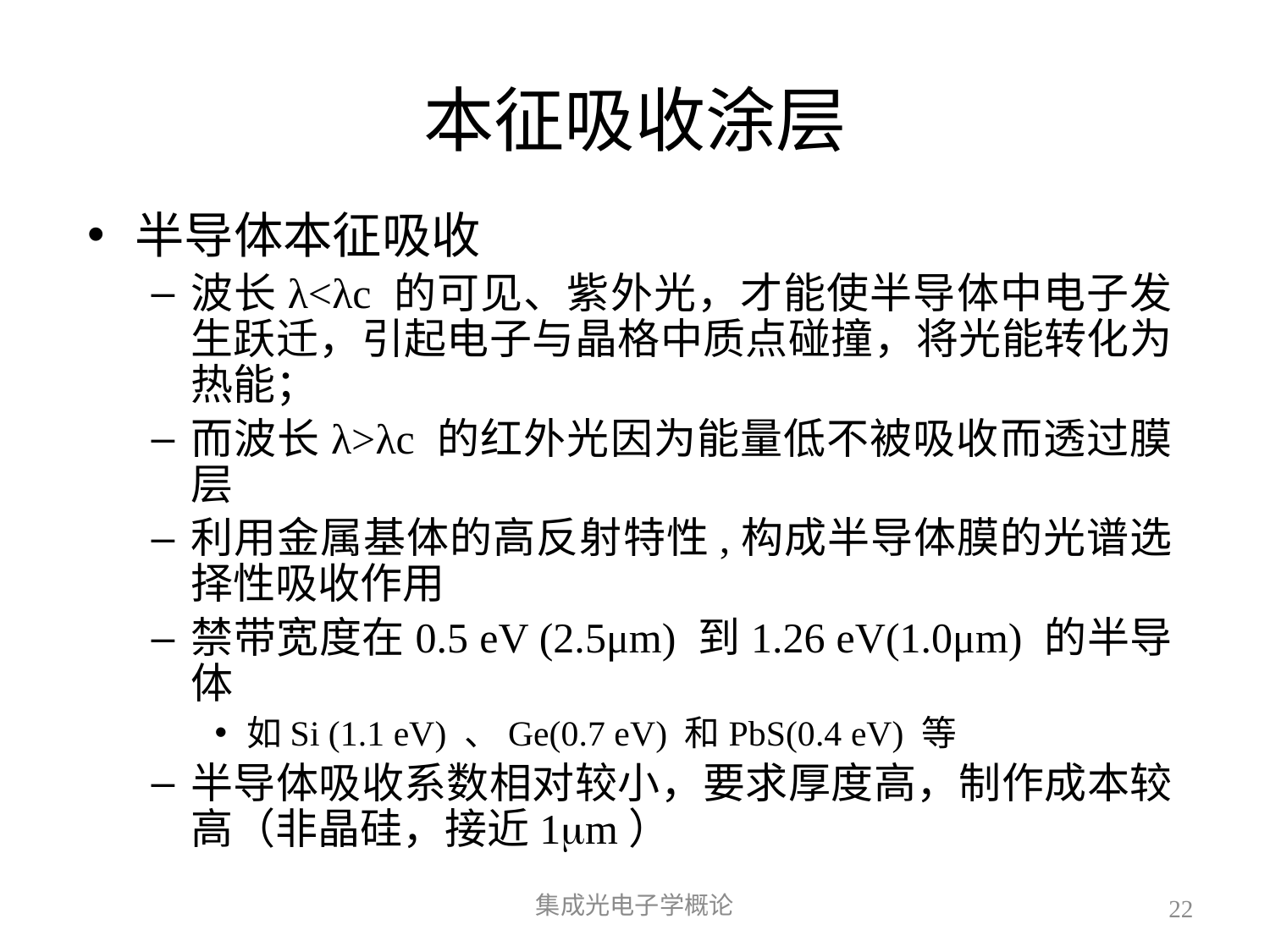

# 本征吸收涂层
半导体本征吸收
波长λ<λc 的可见、紫外光，才能使半导体中电子发生跃迁，引起电子与晶格中质点碰撞，将光能转化为热能；
而波长λ>λc 的红外光因为能量低不被吸收而透过膜层
利用金属基体的高反射特性,构成半导体膜的光谱选择性吸收作用
禁带宽度在0.5 eV (2.5μm) 到1.26 eV(1.0μm) 的半导体
如Si (1.1 eV) 、Ge(0.7 eV) 和PbS(0.4 eV) 等
半导体吸收系数相对较小，要求厚度高，制作成本较高（非晶硅，接近1μm）
集成光电子学概论
22